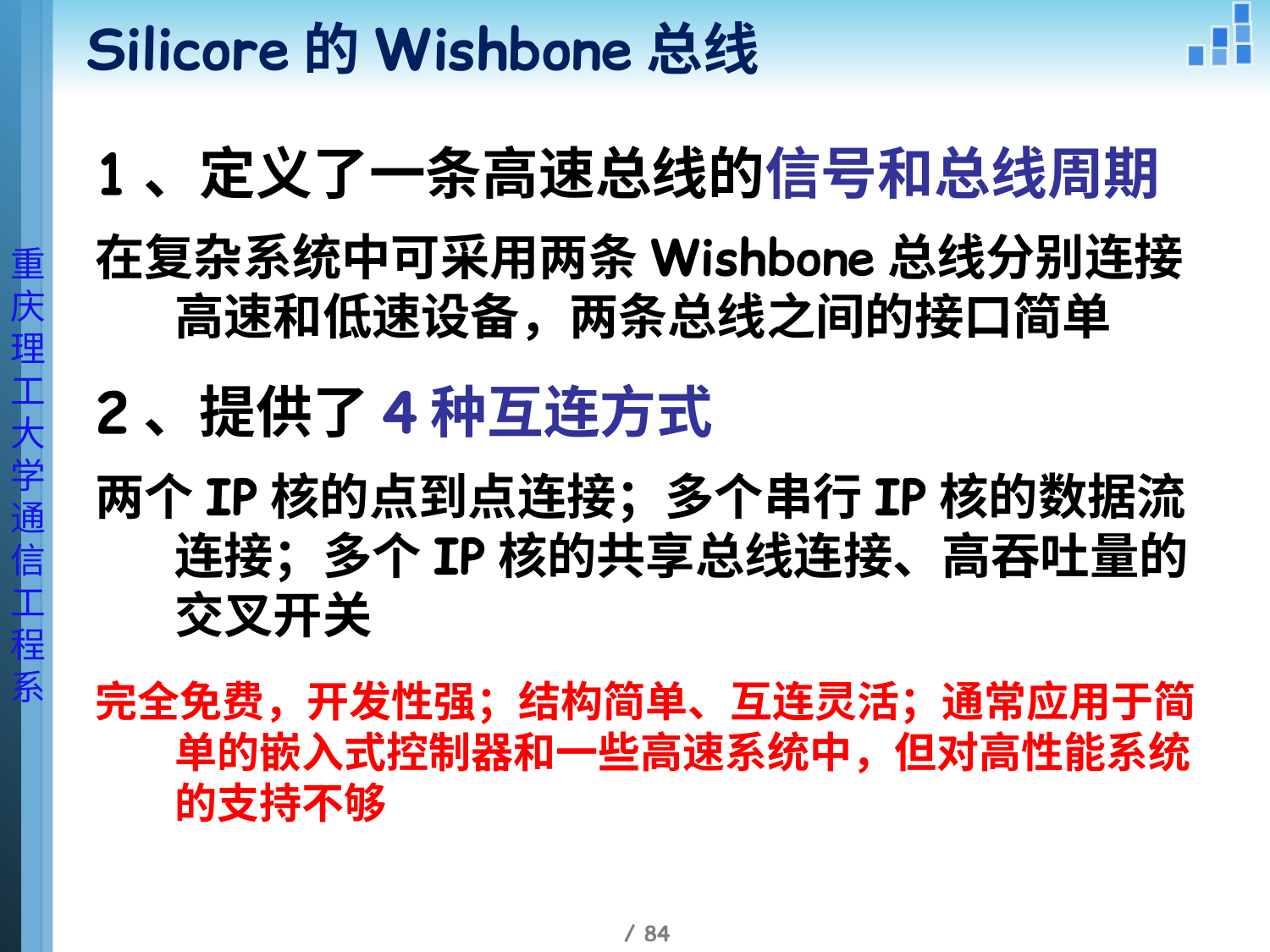

# Silicore的Wishbone总线
1、定义了一条高速总线的信号和总线周期
在复杂系统中可采用两条Wishbone总线分别连接高速和低速设备，两条总线之间的接口简单
2、提供了4种互连方式
两个IP核的点到点连接；多个串行IP核的数据流连接；多个IP核的共享总线连接、高吞吐量的交叉开关
完全免费，开发性强；结构简单、互连灵活；通常应用于简单的嵌入式控制器和一些高速系统中，但对高性能系统的支持不够
34
/ 84